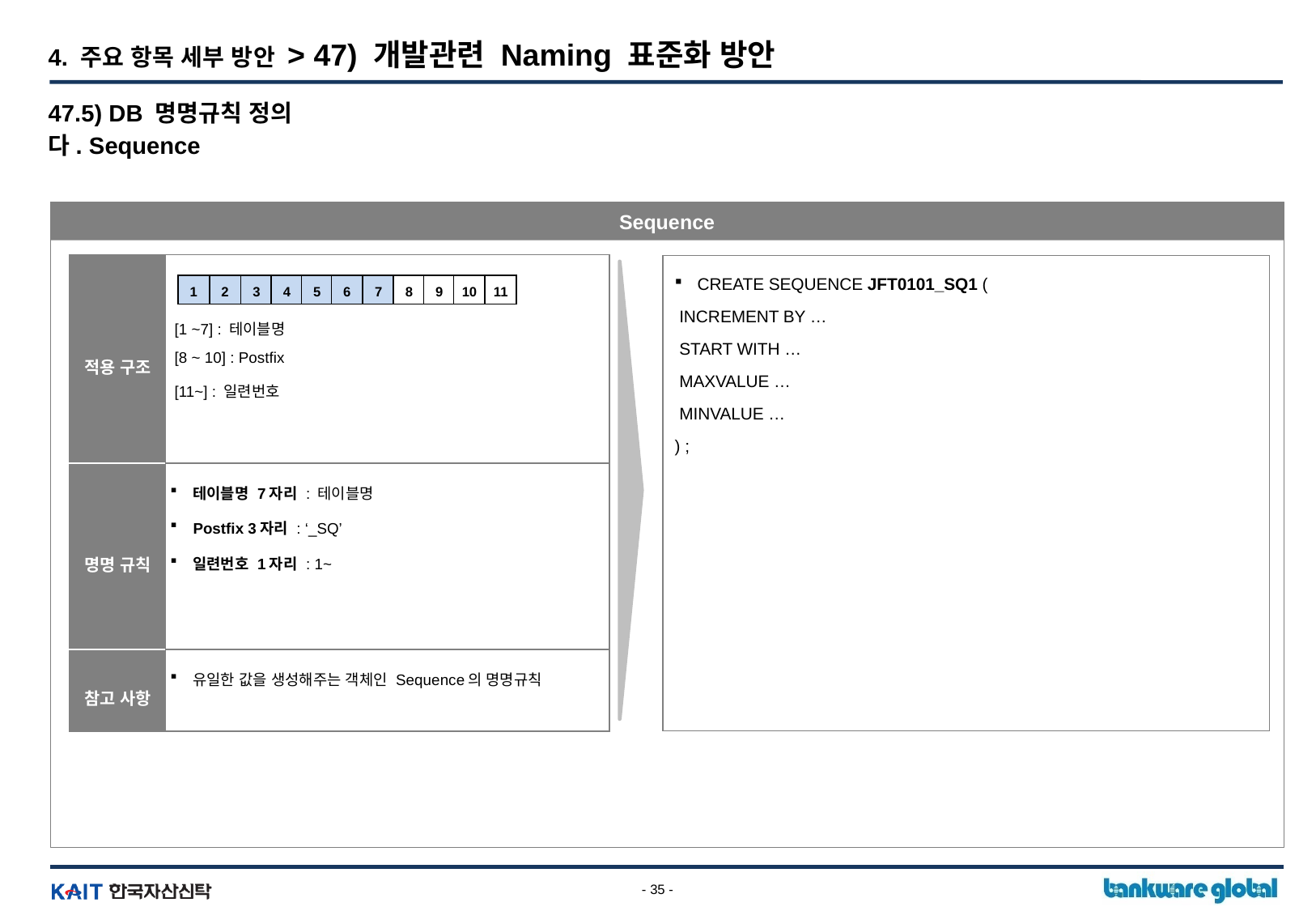

4. 주요 항목 세부 방안 > 47) 개발관련 Naming 표준화 방안
47.5) DB 명명규칙 정의
다. Sequence

Sequence
| 적용 구조 | [1 ~7] : 테이블명 [8 ~ 10] : Postfix [11~] : 일련번호 |
| --- | --- |
| 명명 규칙 | 테이블명 7자리 : 테이블명 Postfix 3자리 : ‘\_SQ’ 일련번호 1자리 : 1~ |
| 참고 사항 | 유일한 값을 생성해주는 객체인 Sequence의 명명규칙 |
CREATE SEQUENCE JFT0101_SQ1 (
 INCREMENT BY …
 START WITH …
 MAXVALUE …
 MINVALUE …
) ;

1
2
3
4
5
6
7
8
9
10
11